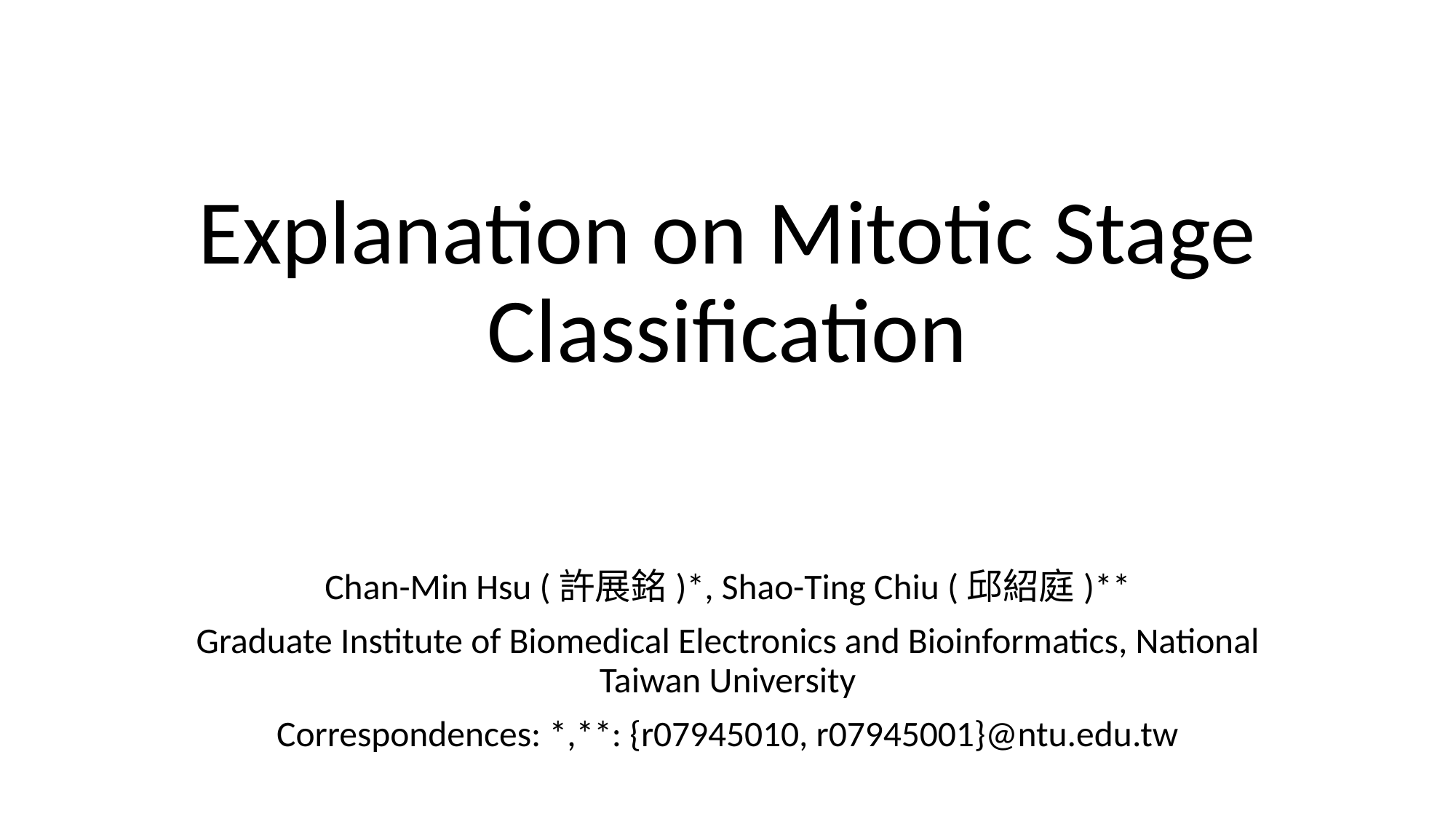

# Explanation on Mitotic Stage Classification
Chan-Min Hsu (許展銘)*, Shao-Ting Chiu (邱紹庭)**
Graduate Institute of Biomedical Electronics and Bioinformatics, National Taiwan University
Correspondences: *,**: {r07945010, r07945001}@ntu.edu.tw